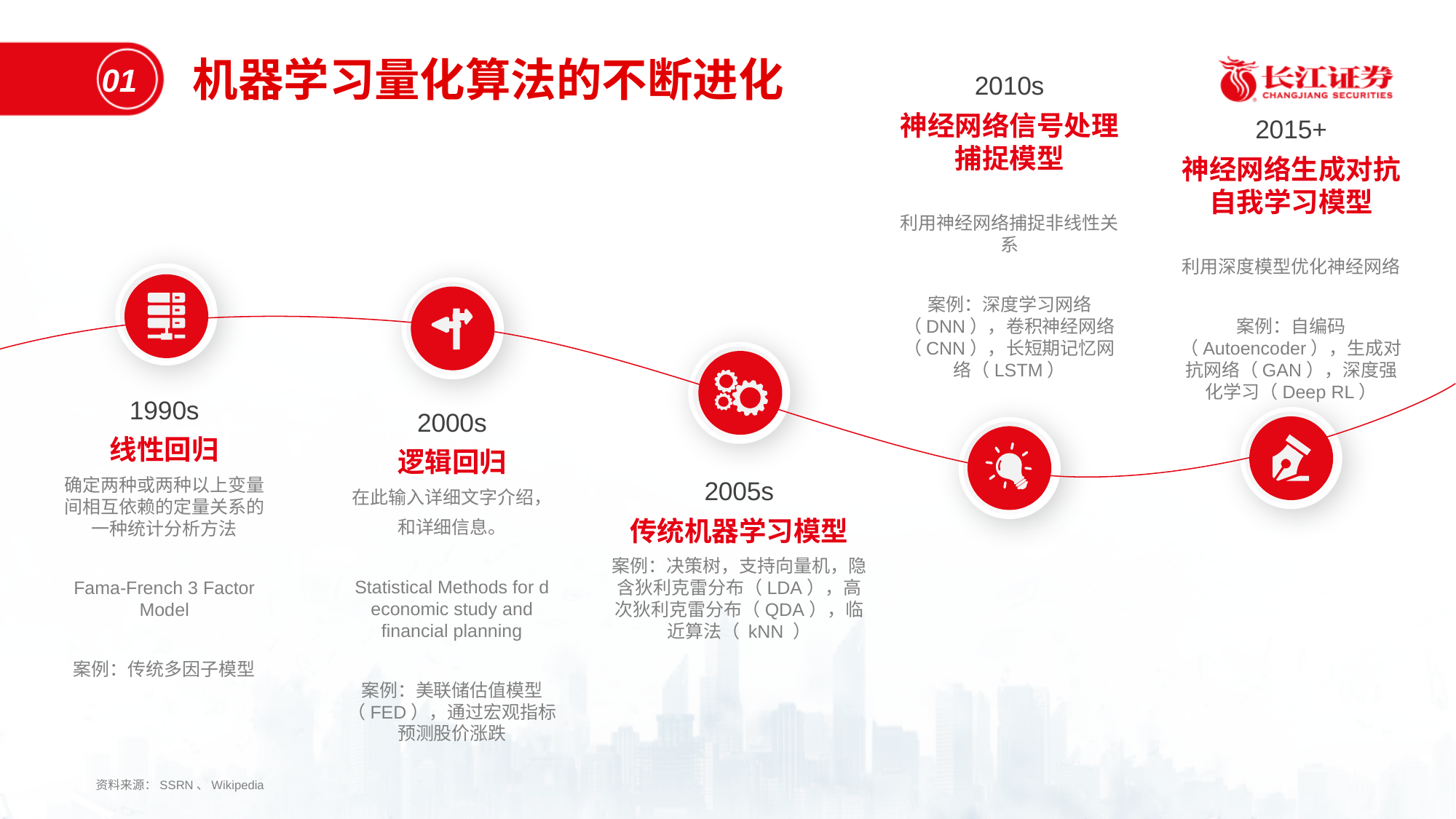

机器学习量化算法的不断进化
01
2010s
神经网络信号处理捕捉模型

利用神经网络捕捉非线性关系

案例：深度学习网络（DNN），卷积神经网络（CNN），长短期记忆网络（LSTM）
2015+
神经网络生成对抗自我学习模型

利用深度模型优化神经网络

案例：自编码（Autoencoder），生成对抗网络（GAN），深度强化学习（Deep RL）

1990s
线性回归
确定两种或两种以上变量间相互依赖的定量关系的一种统计分析方法

Fama-French 3 Factor Model

案例：传统多因子模型
2000s
逻辑回归
在此输入详细文字介绍，
和详细信息。

Statistical Methods for d economic study and financial planning

案例：美联储估值模型（FED），通过宏观指标预测股价涨跌

2005s
传统机器学习模型
案例：决策树，支持向量机，隐含狄利克雷分布（LDA），高次狄利克雷分布（QDA），临近算法（ kNN ）
资料来源：SSRN、Wikipedia